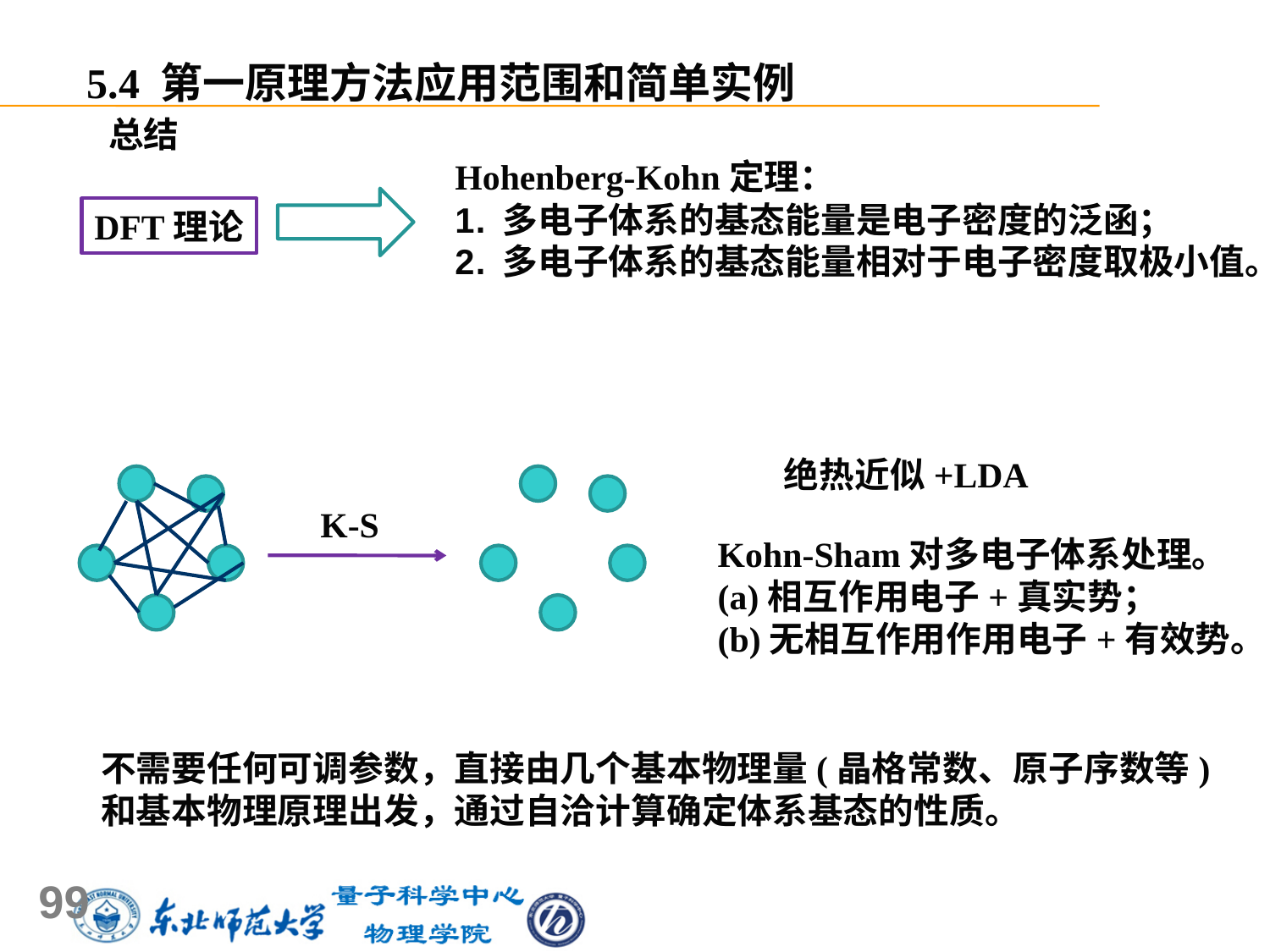

5.4 第一原理方法应用范围和简单实例

总结
Hohenberg-Kohn定理：
多电子体系的基态能量是电子密度的泛函；
多电子体系的基态能量相对于电子密度取极小值。

DFT理论
绝热近似+LDA

K-S
Kohn-Sham对多电子体系处理。
(a)相互作用电子+真实势；
(b)无相互作用作用电子+有效势。

不需要任何可调参数，直接由几个基本物理量(晶格常数、原子序数等)
和基本物理原理出发，通过自洽计算确定体系基态的性质。
99